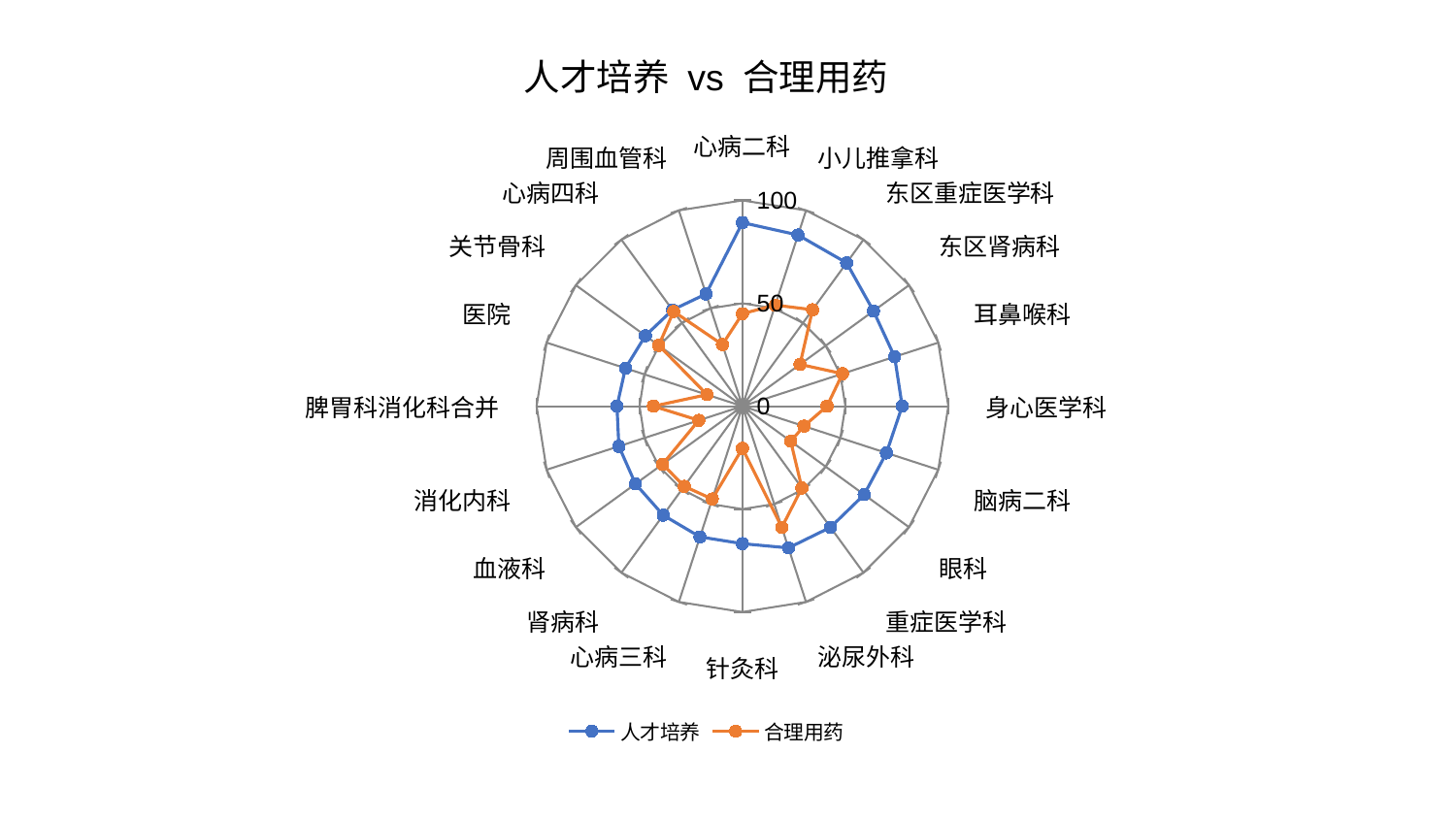

### Chart: 人才培养 vs 合理用药

| Category | 人才培养 | 合理用药 |
|---|---|---|
| 心病二科 | 89.18630006955463 | 44.94412481754151 |
| 小儿推拿科 | 87.46007616817246 | 51.64325804836487 |
| 东区重症医学科 | 86.08111473488243 | 57.93448312068135 |
| 东区肾病科 | 78.68639029636222 | 34.56881536812845 |
| 耳鼻喉科 | 77.73473427139264 | 51.12024408396477 |
| 身心医学科 | 77.61163287998554 | 41.08914734278467 |
| 脑病二科 | 73.53795919546907 | 31.42410581523571 |
| 眼科 | 73.08653382311967 | 28.991867143736517 |
| 重症医学科 | 72.76128384121505 | 49.16137607383169 |
| 泌尿外科 | 72.40351469628729 | 61.9037939639763 |
| 针灸科 | 66.80534667502316 | 20.513012460895954 |
| 心病三科 | 66.79668480856105 | 47.43980554658921 |
| 肾病科 | 65.48310846958479 | 48.13099963041339 |
| 血液科 | 64.23027991950991 | 47.949720340752194 |
| 消化内科 | 63.12067480395489 | 22.327399996930517 |
| 脾胃科消化科合并 | 60.968614282109534 | 43.27550689672328 |
| 医院 | 59.74948451304334 | 18.082776761104874 |
| 关节骨科 | 58.28412141434952 | 50.25735029138556 |
| 心病四科 | 57.81322564607893 | 56.885081697133444 |
| 周围血管科 | 57.32982509631032 | 31.48560153727754 |
90